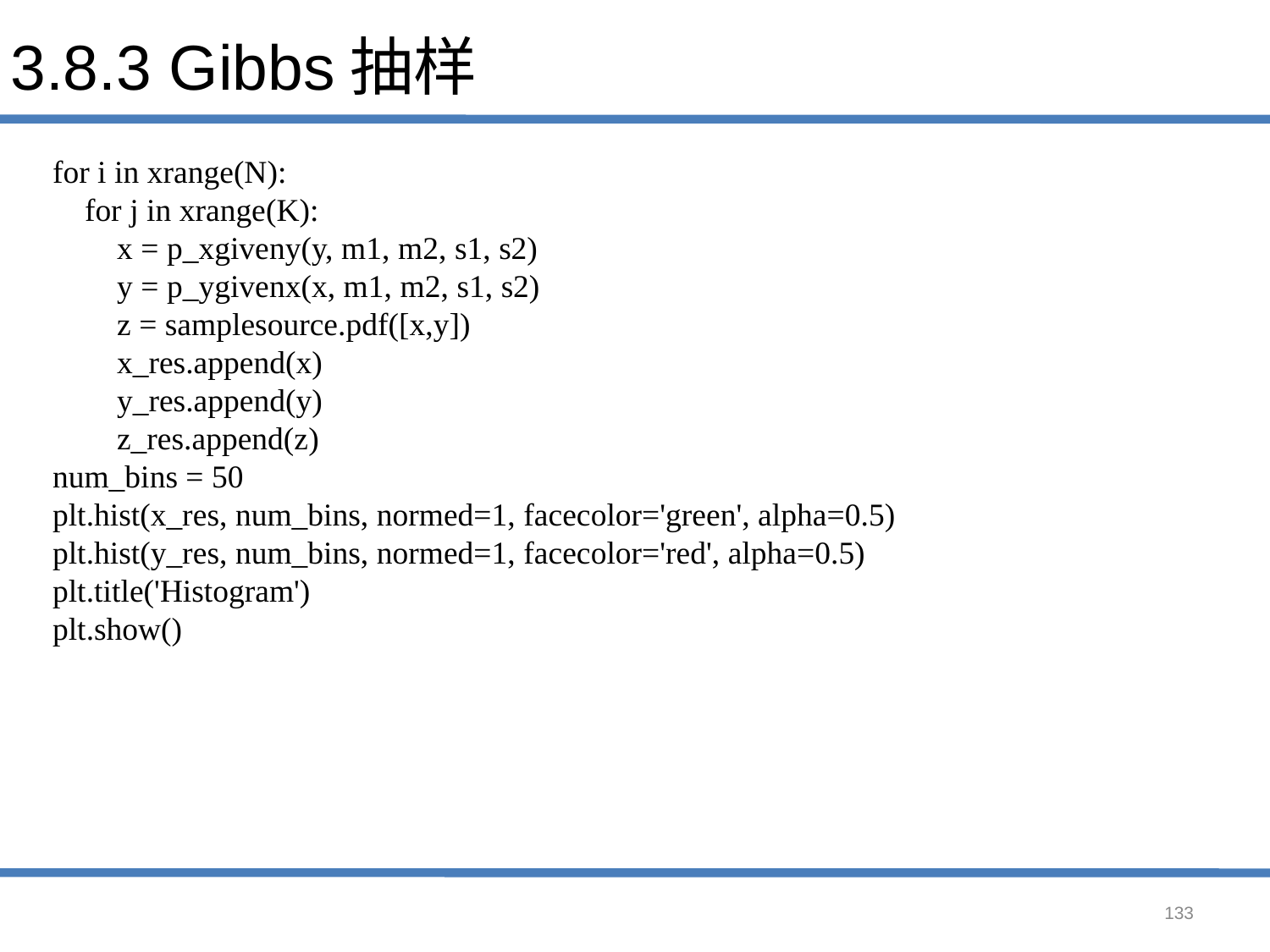

# 3.8.3 Gibbs抽样
for i in xrange(N):
    for j in xrange(K):
        x = p_xgiveny(y, m1, m2, s1, s2)
        y = p_ygivenx(x, m1, m2, s1, s2)
        z = samplesource.pdf([x,y])
        x_res.append(x)
        y_res.append(y)
        z_res.append(z)
num_bins = 50
plt.hist(x_res, num_bins, normed=1, facecolor='green', alpha=0.5)
plt.hist(y_res, num_bins, normed=1, facecolor='red', alpha=0.5)
plt.title('Histogram')
plt.show()
133